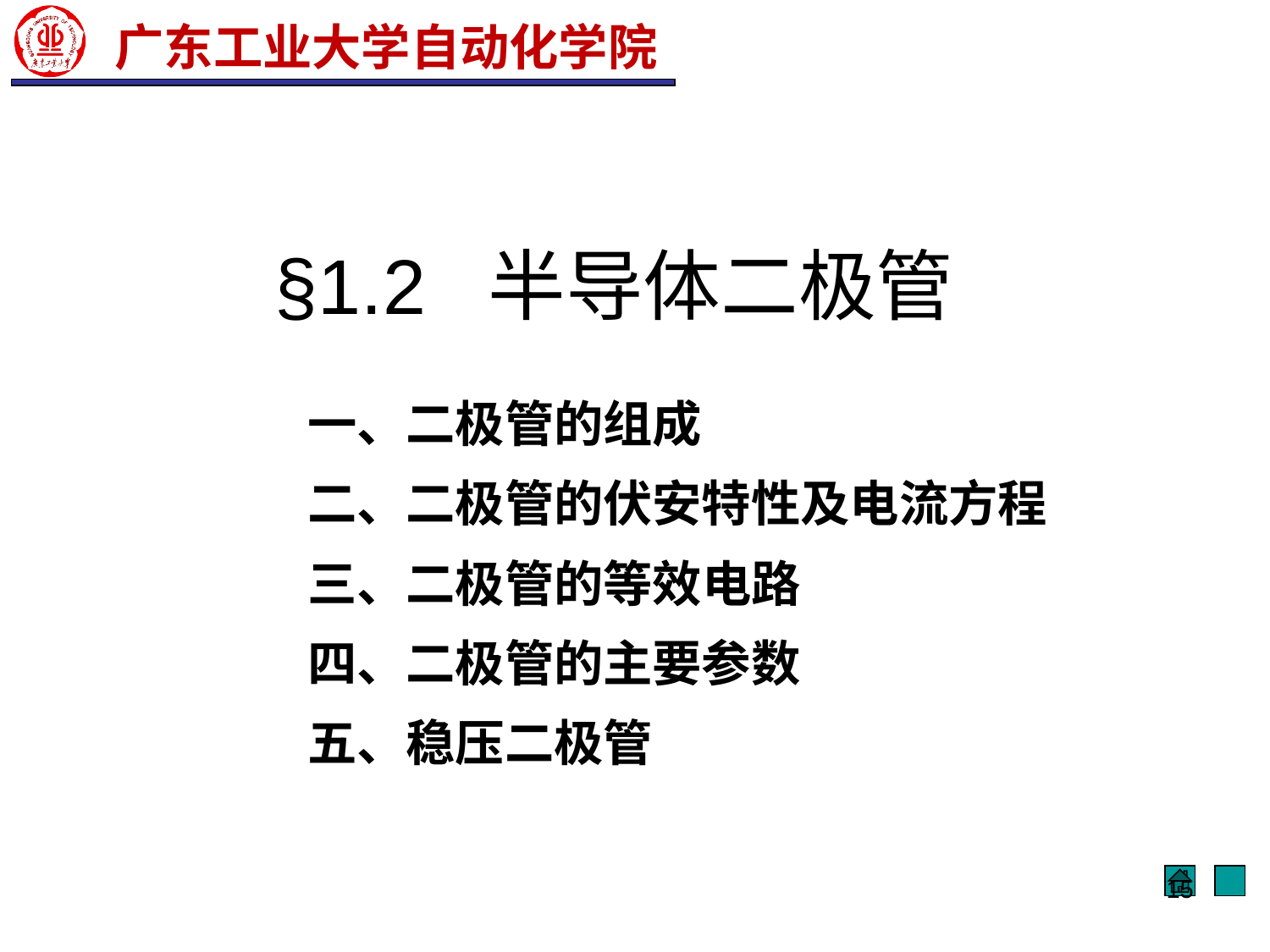

# §1.2  半导体二极管
一、二极管的组成
二、二极管的伏安特性及电流方程
三、二极管的等效电路
四、二极管的主要参数
五、稳压二极管
15